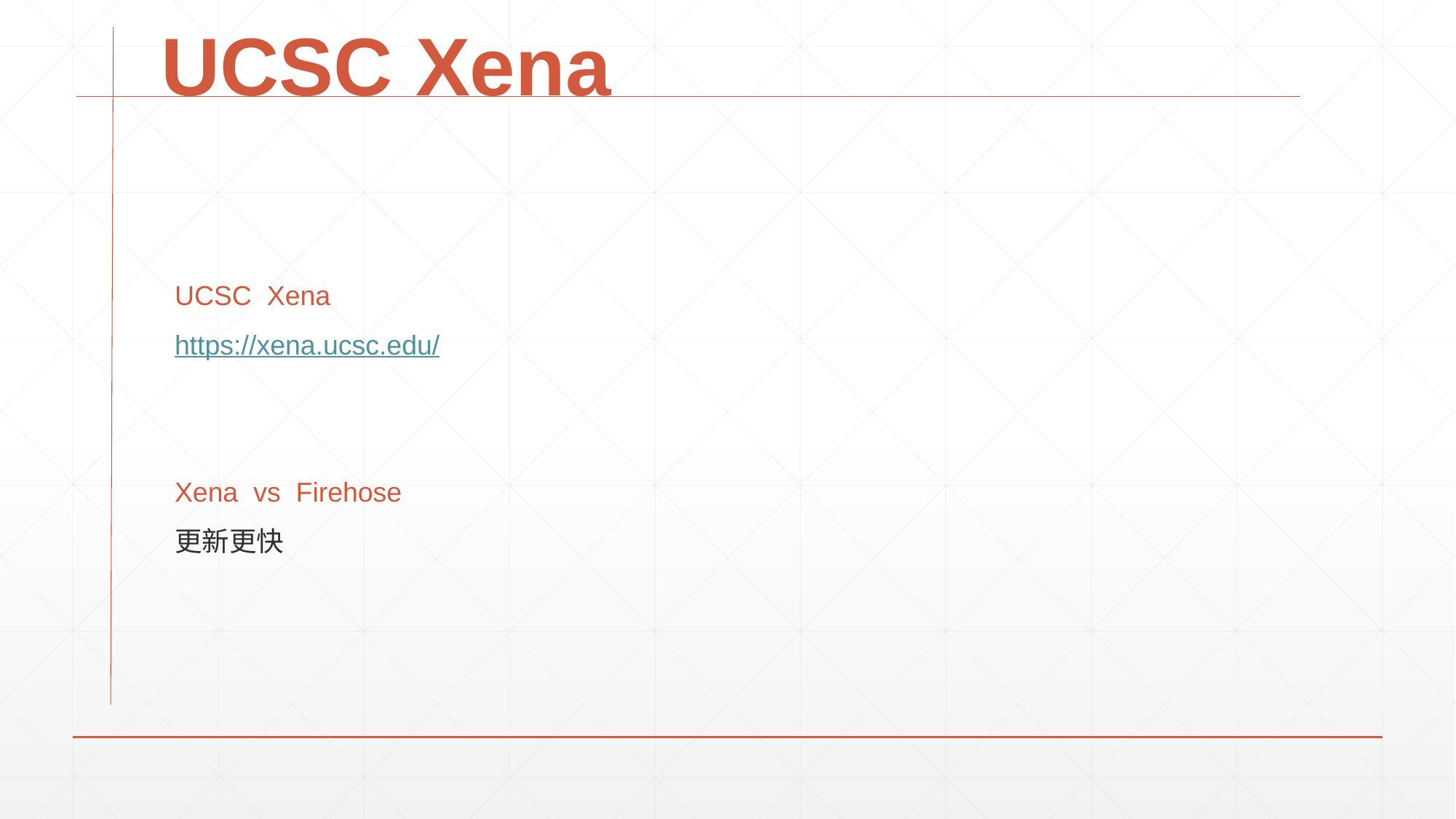

UCSC Xena
UCSC  Xena
https://xena.ucsc.edu/

Xena  vs  Firehose
更新更快